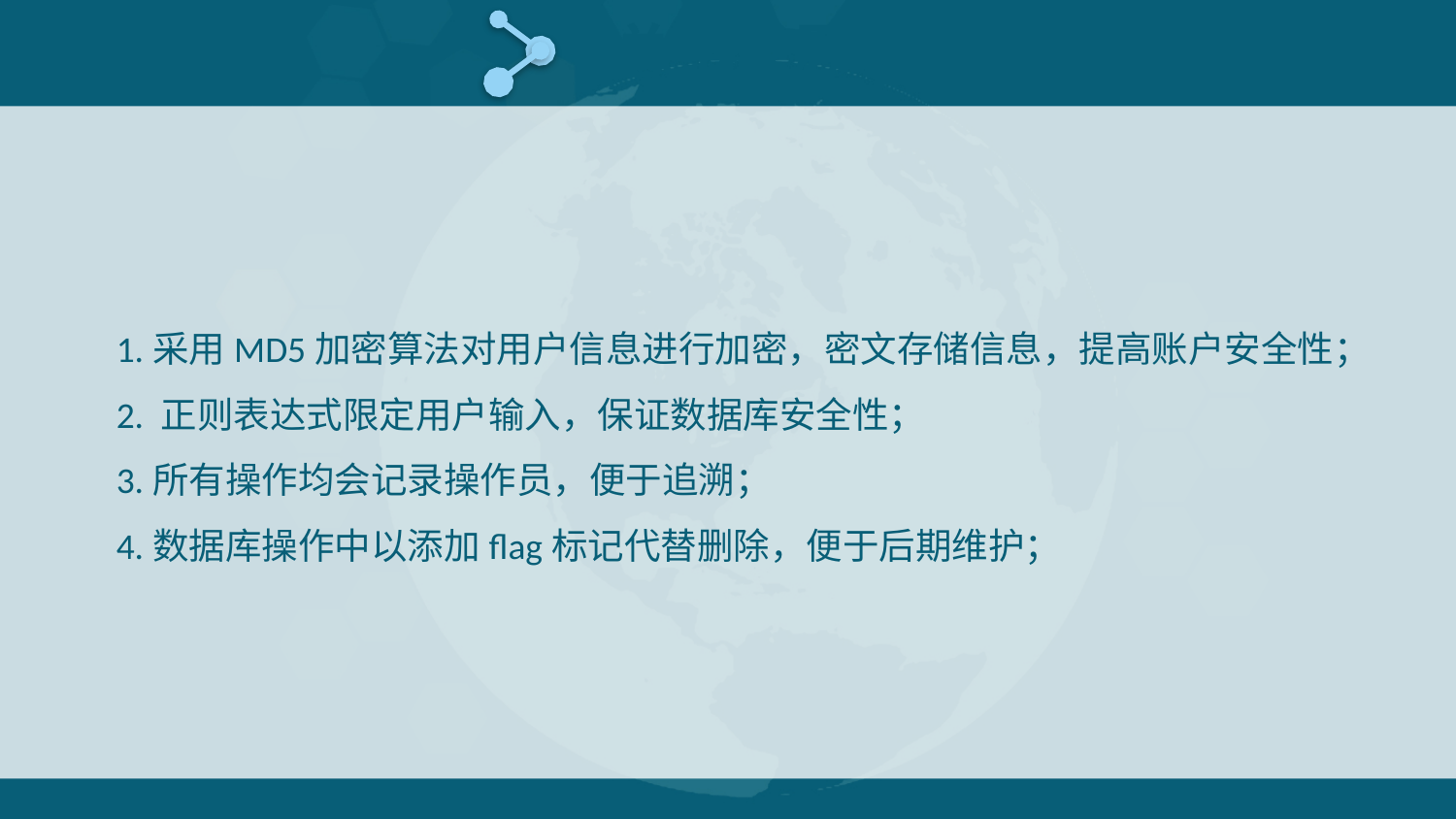

总结反思
1.采用MD5加密算法对用户信息进行加密，密文存储信息，提高账户安全性；
2. 正则表达式限定用户输入，保证数据库安全性；
3.所有操作均会记录操作员，便于追溯；
4.数据库操作中以添加flag标记代替删除，便于后期维护；